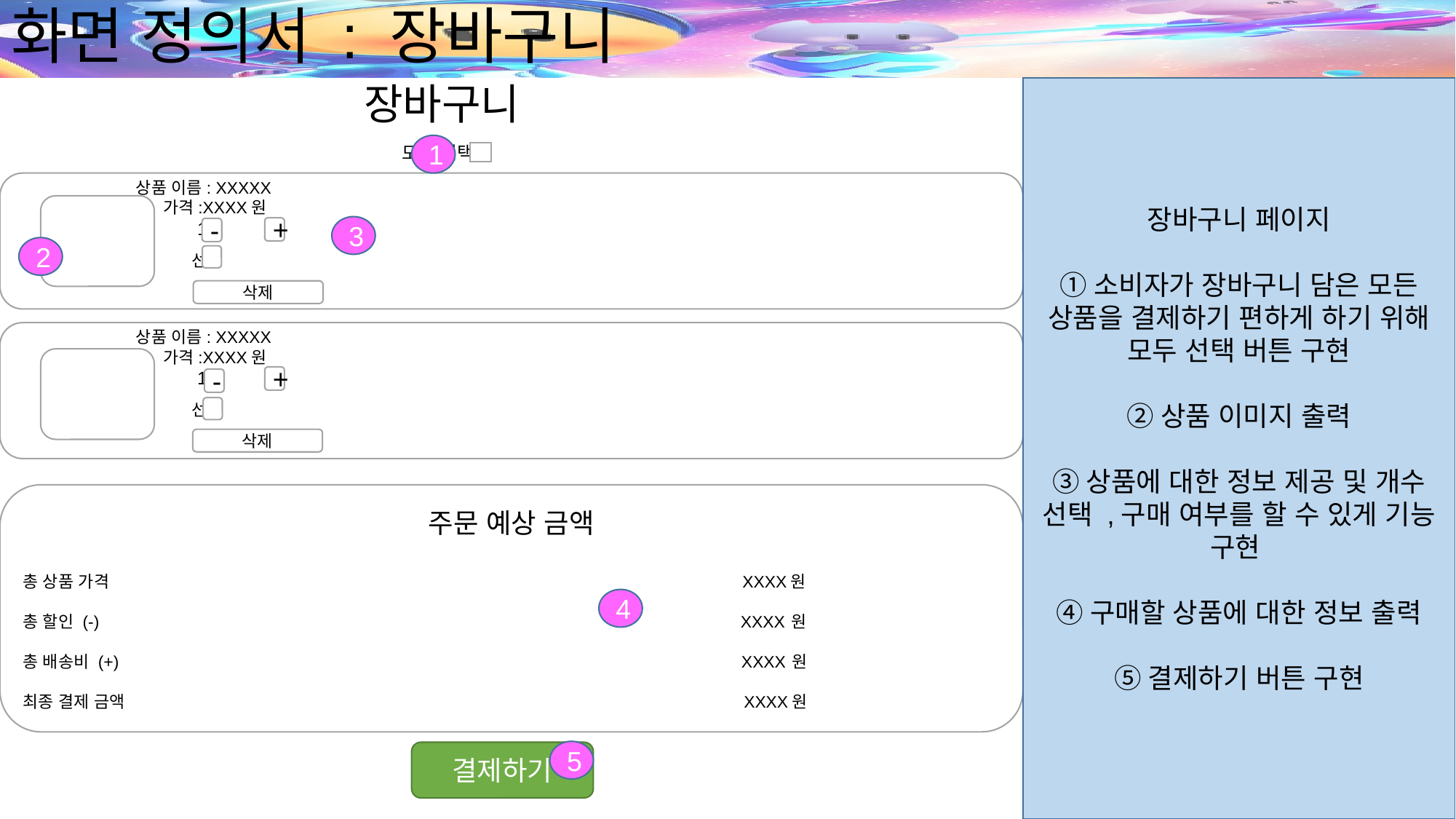

# 화면 정의서 : 장바구니
                             장바구니
                                                                            모두 선택
장바구니 페이지

①소비자가 장바구니 담은 모든 상품을 결제하기 편하게 하기 위해 모두 선택 버튼 구현

②상품 이미지 출력

③상품에 대한 정보 제공 및 개수 선택 ,구매 여부를 할 수 있게 기능 구현

④구매할 상품에 대한 정보 출력

⑤결제하기 버튼 구현
1

                              상품 이름: XXXXX
                              가격:XXXX원
                                      1
                         선택

3
+
-
2

삭제

                              상품 이름: XXXXX
                              가격:XXXX원
                                      1
                         선택

+
-

삭제
주문 예상 금액

총 상품 가격                                                                                                                                     XXXX원

총 할인 (-)                                                                                                                                        XXXX원

총 배송비 (+)                                                                                                                                    XXXX원

최종 결제 금액                                                                                                                                  XXXX원
4
5
결제하기